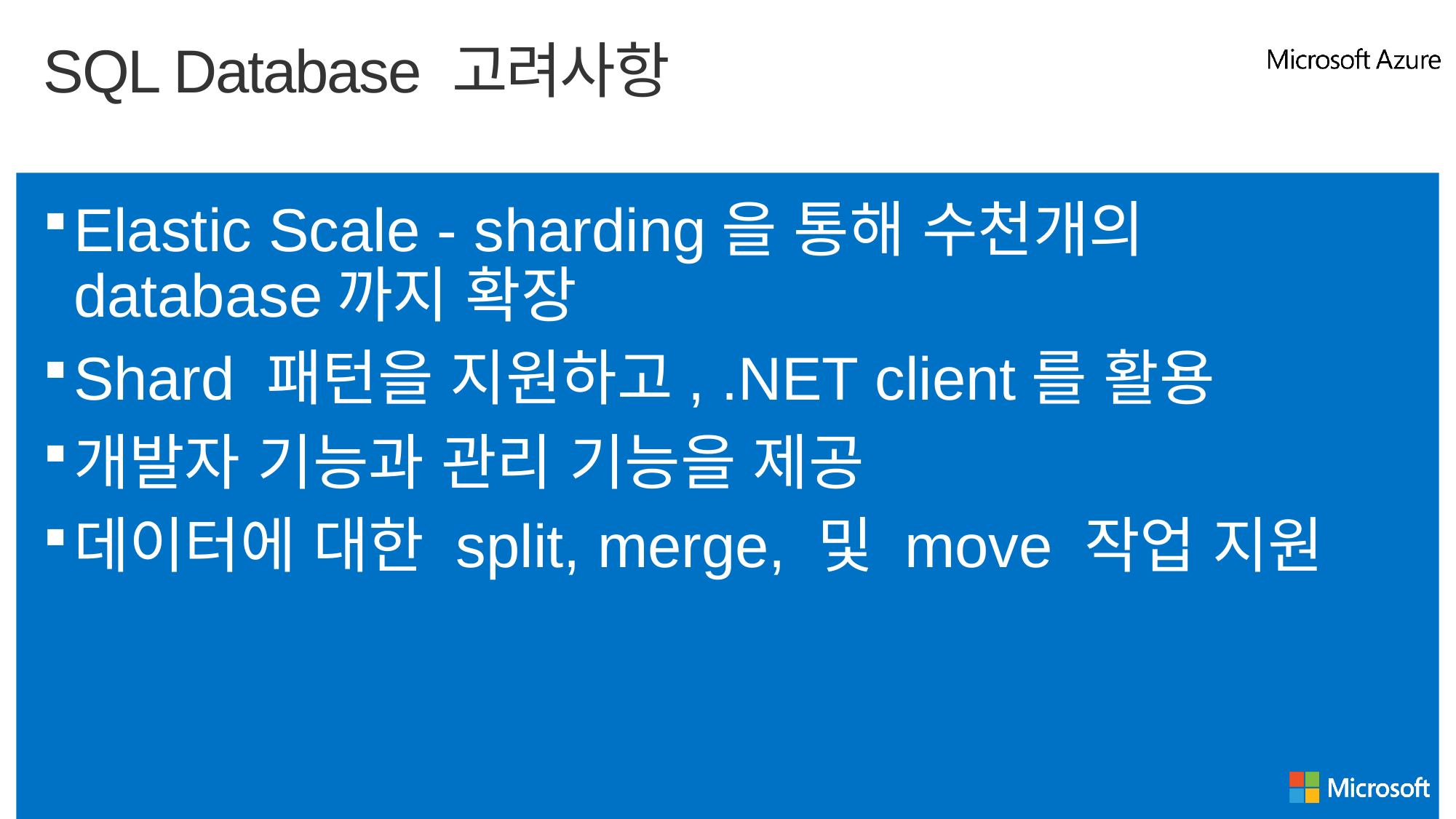

# SQL Database 고려사항
Elastic Scale - sharding을 통해 수천개의 database까지 확장
Shard 패턴을 지원하고, .NET client를 활용
개발자 기능과 관리 기능을 제공
데이터에 대한 split, merge, 및 move 작업 지원